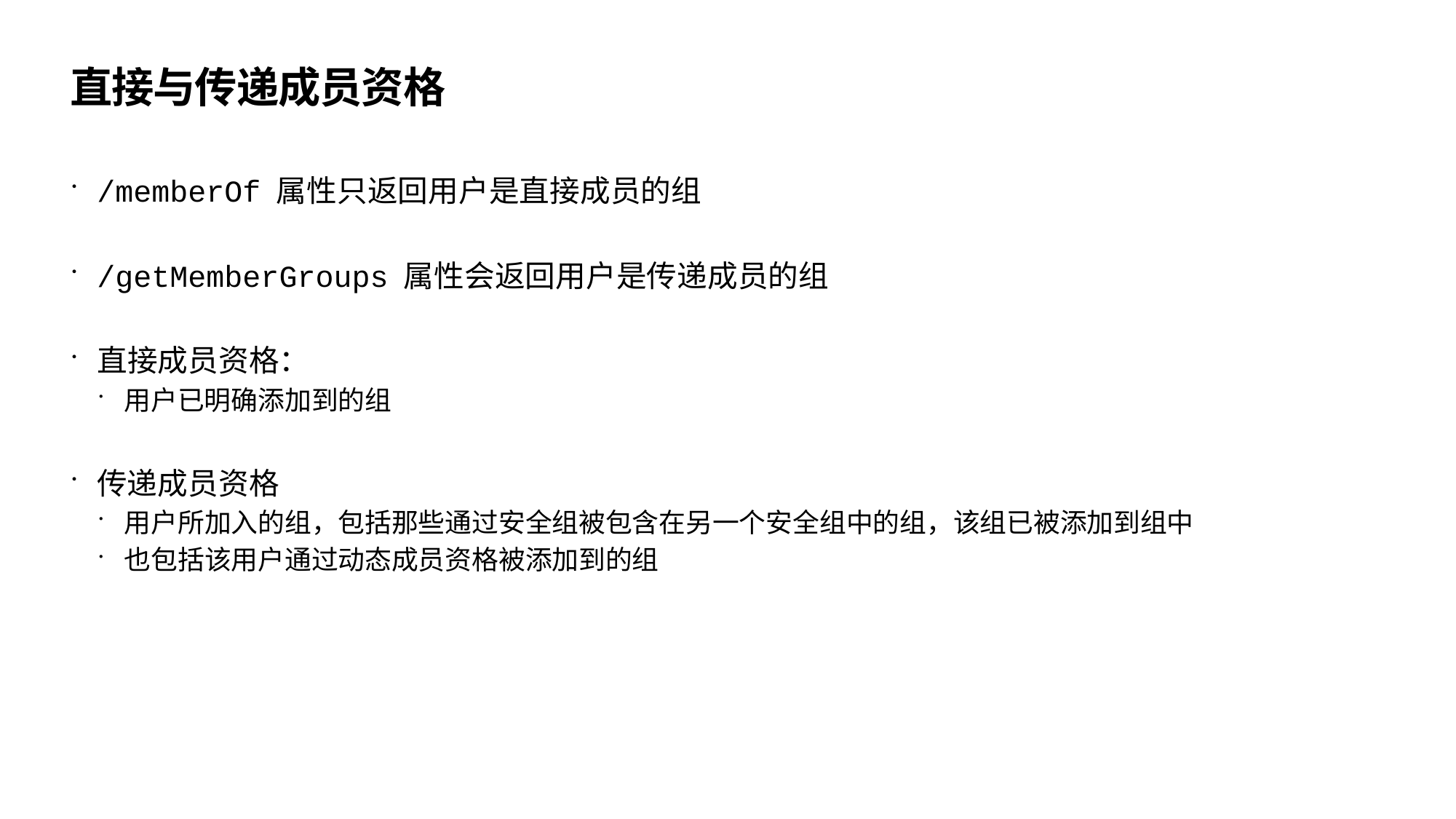

# 直接与传递成员资格
/memberOf 属性只返回用户是直接成员的组

/getMemberGroups 属性会返回用户是传递成员的组

直接成员资格：
用户已明确添加到的组

传递成员资格
用户所加入的组，包括那些通过安全组被包含在另一个安全组中的组，该组已被添加到组中
也包括该用户通过动态成员资格被添加到的组